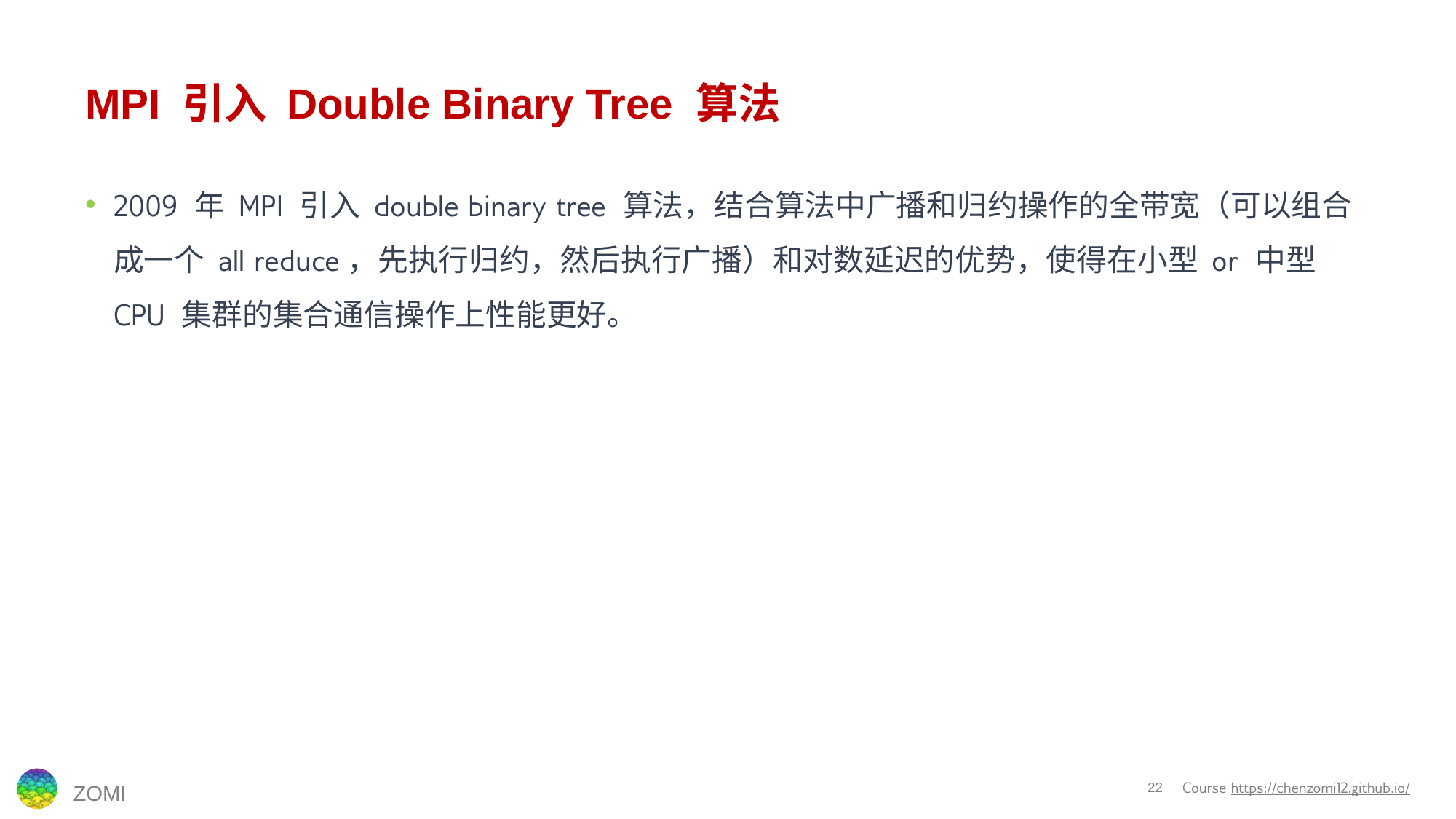

# MPI 引入 Double Binary Tree 算法
2009 年 MPI 引入 double binary tree 算法，结合算法中广播和归约操作的全带宽（可以组合成一个 all reduce，先执行归约，然后执行广播）和对数延迟的优势，使得在小型 or 中型 CPU 集群的集合通信操作上性能更好。